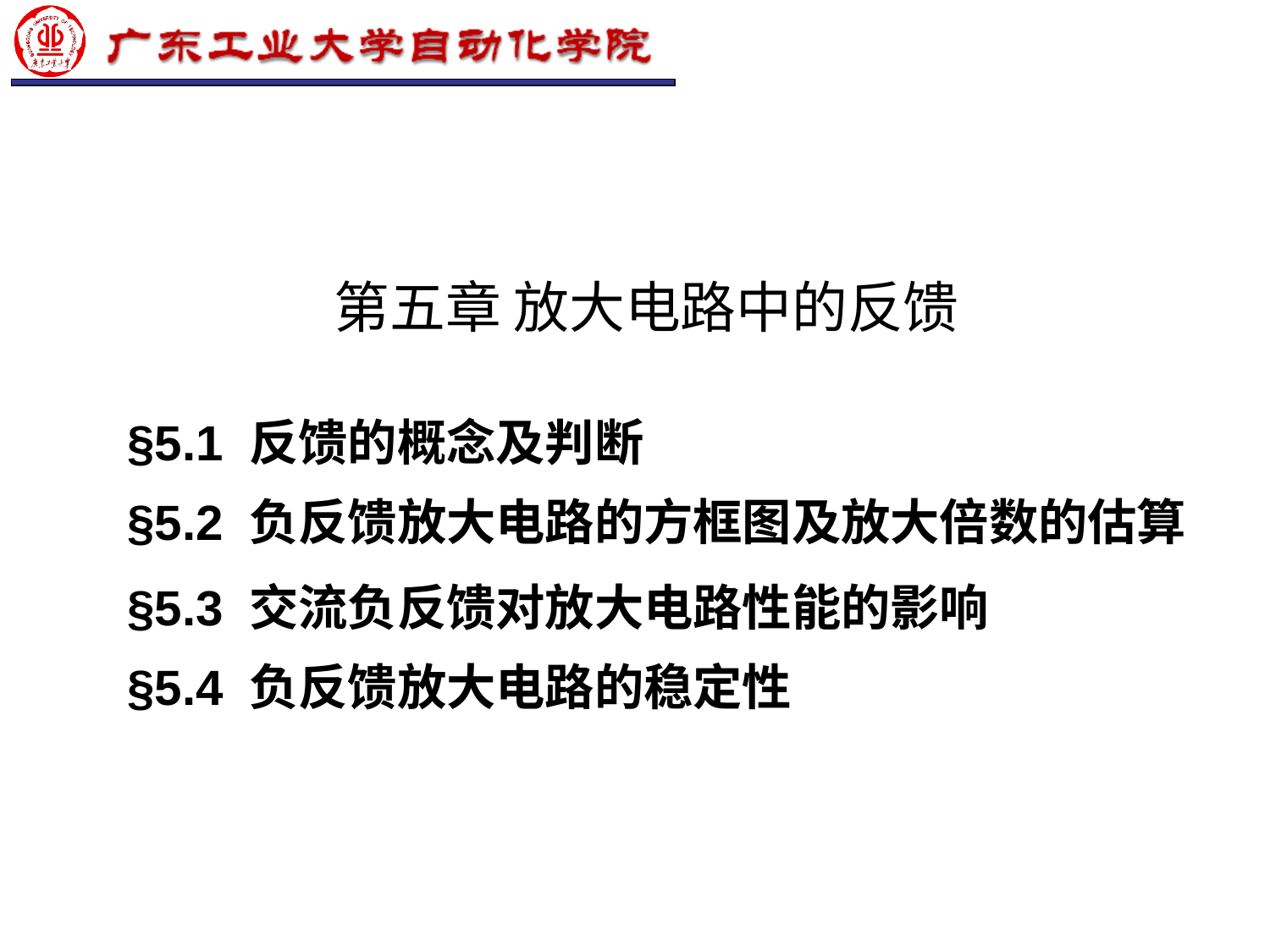

# 第五章 放大电路中的反馈
§5.1 反馈的概念及判断
§5.2 负反馈放大电路的方框图及放大倍数的估算
§5.3 交流负反馈对放大电路性能的影响
§5.4 负反馈放大电路的稳定性